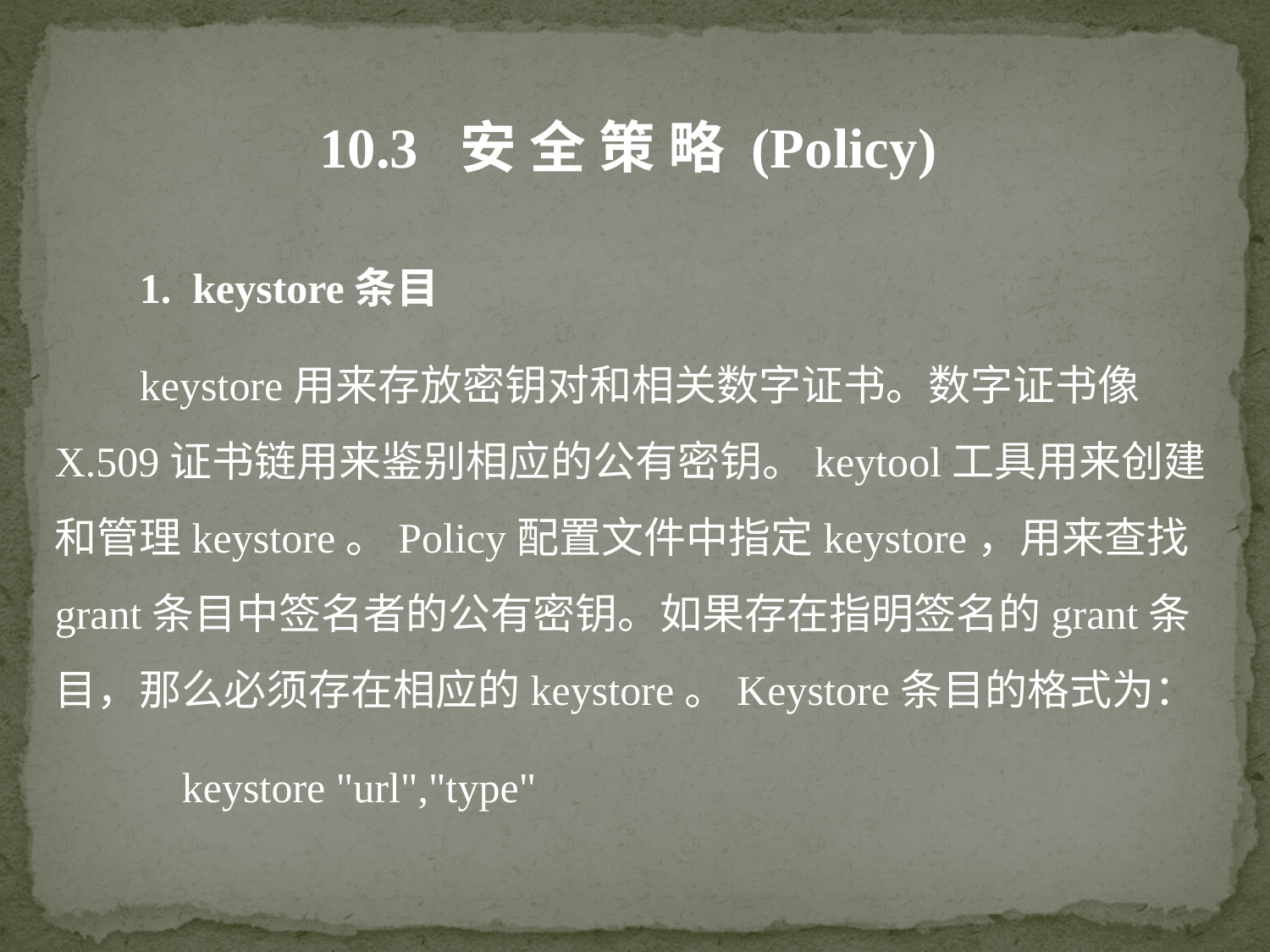

10.3  安 全 策 略 (Policy)
        1.  keystore条目
        keystore用来存放密钥对和相关数字证书。数字证书像X.509证书链用来鉴别相应的公有密钥。keytool工具用来创建和管理keystore。Policy配置文件中指定keystore，用来查找grant条目中签名者的公有密钥。如果存在指明签名的grant条目，那么必须存在相应的keystore。Keystore条目的格式为：
	keystore "url","type"